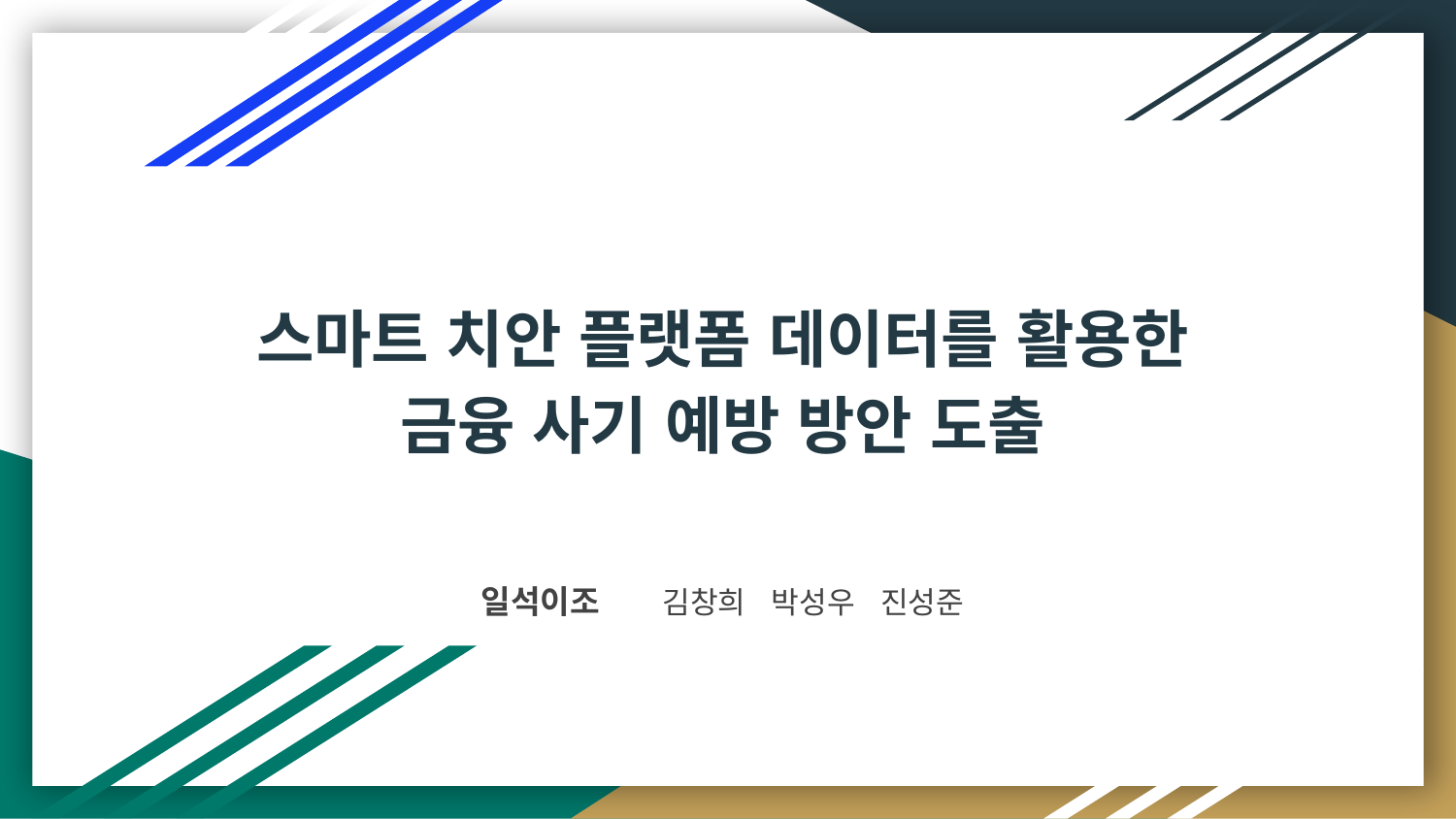

# 스마트 치안 플랫폼 데이터를 활용한 금융 사기 예방 방안 도출
일석이조       김창희   박성우   진성준